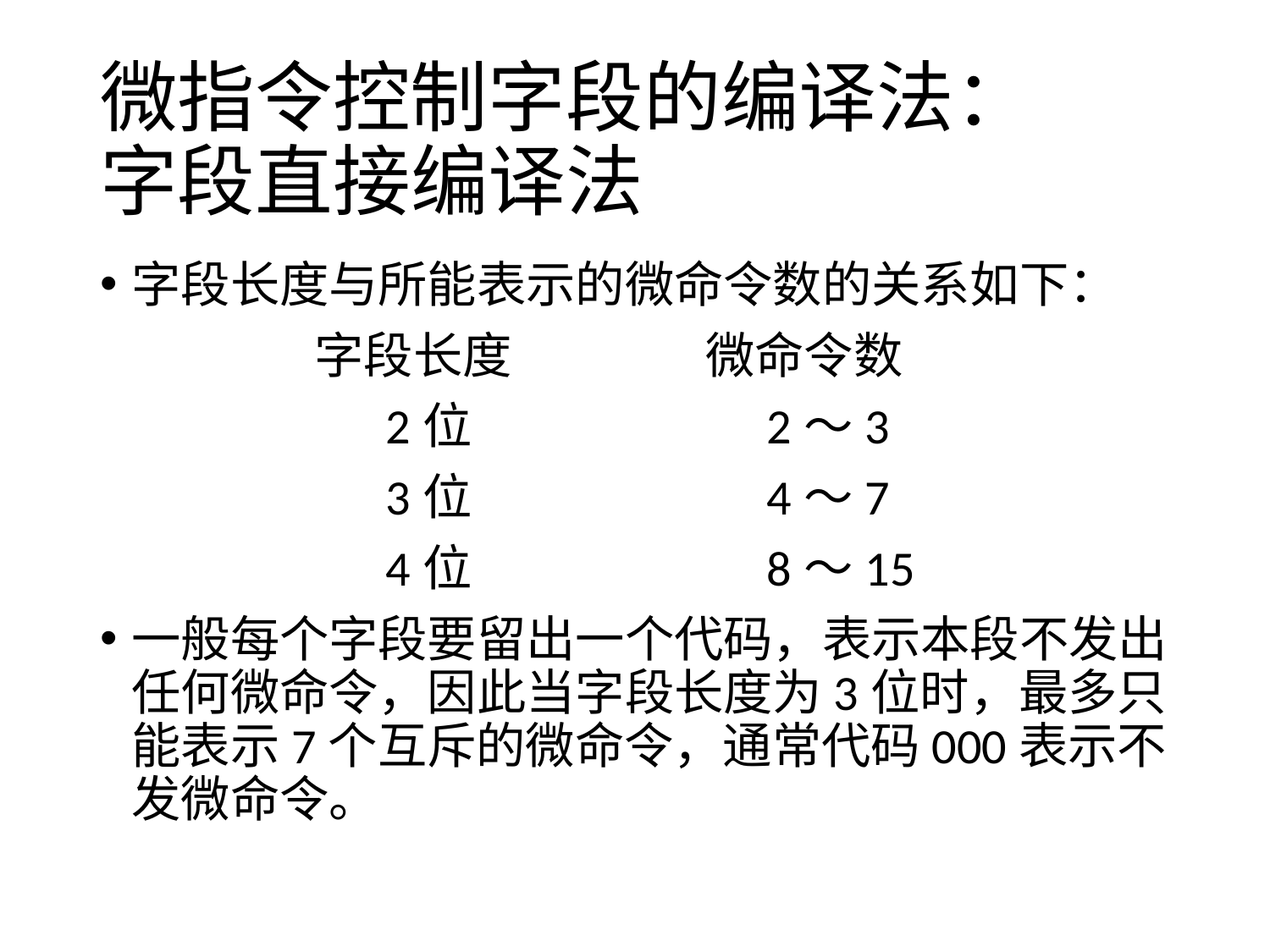

# 微指令控制字段的编译法： 字段直接编译法
字段长度与所能表示的微命令数的关系如下：
		    字段长度		      微命令数
			2位			2～3
			3位			4～7
			4位			8～15
一般每个字段要留出一个代码，表示本段不发出任何微命令，因此当字段长度为3位时，最多只能表示7个互斥的微命令，通常代码000表示不发微命令。